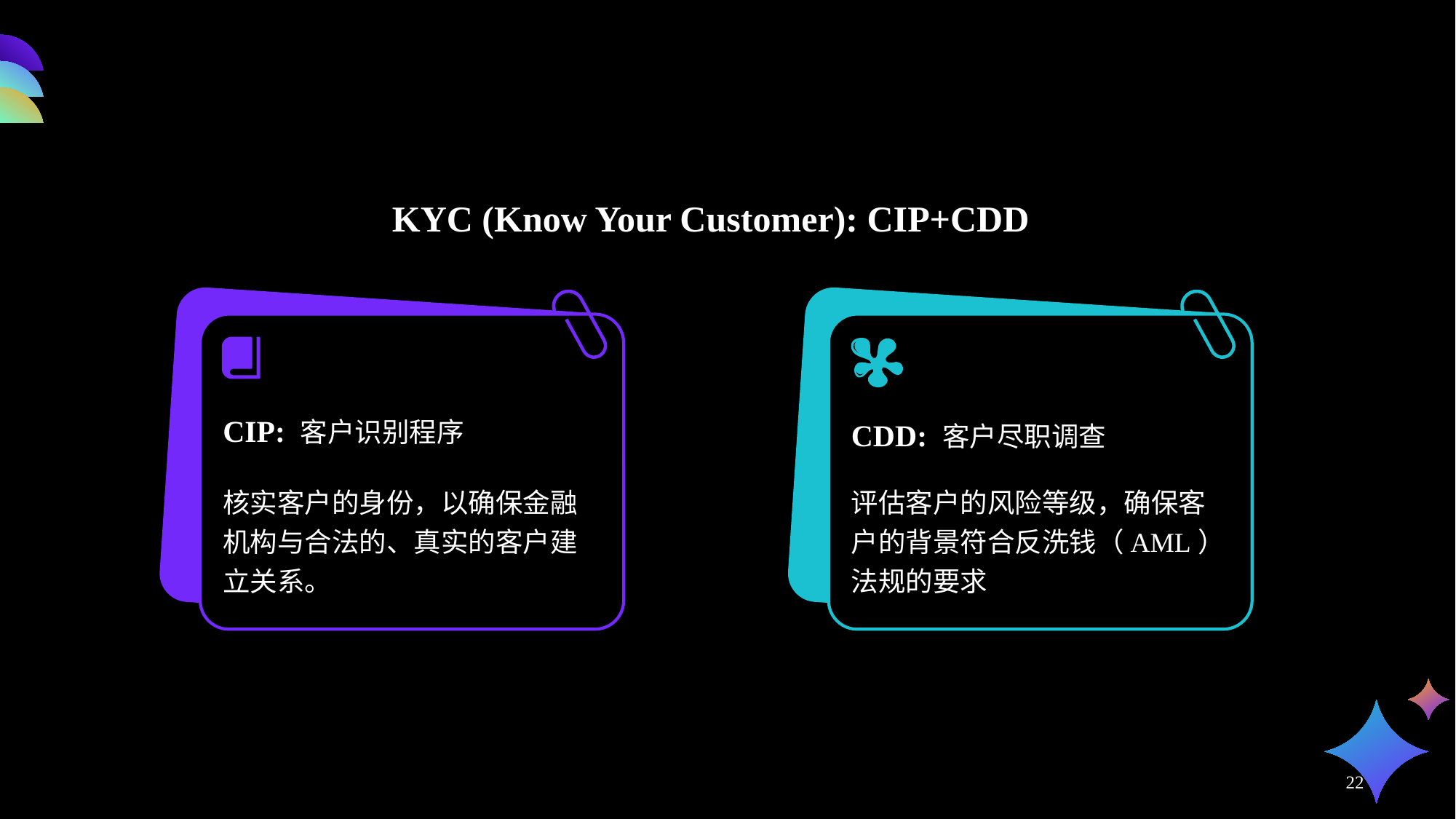

KYC (Know Your Customer): CIP+CDD

CIP: 客户识别程序
核实客户的身份，以确保金融机构与合法的、真实的客户建立关系。

CDD: 客户尽职调查
评估客户的风险等级，确保客户的背景符合反洗钱（AML）法规的要求
22